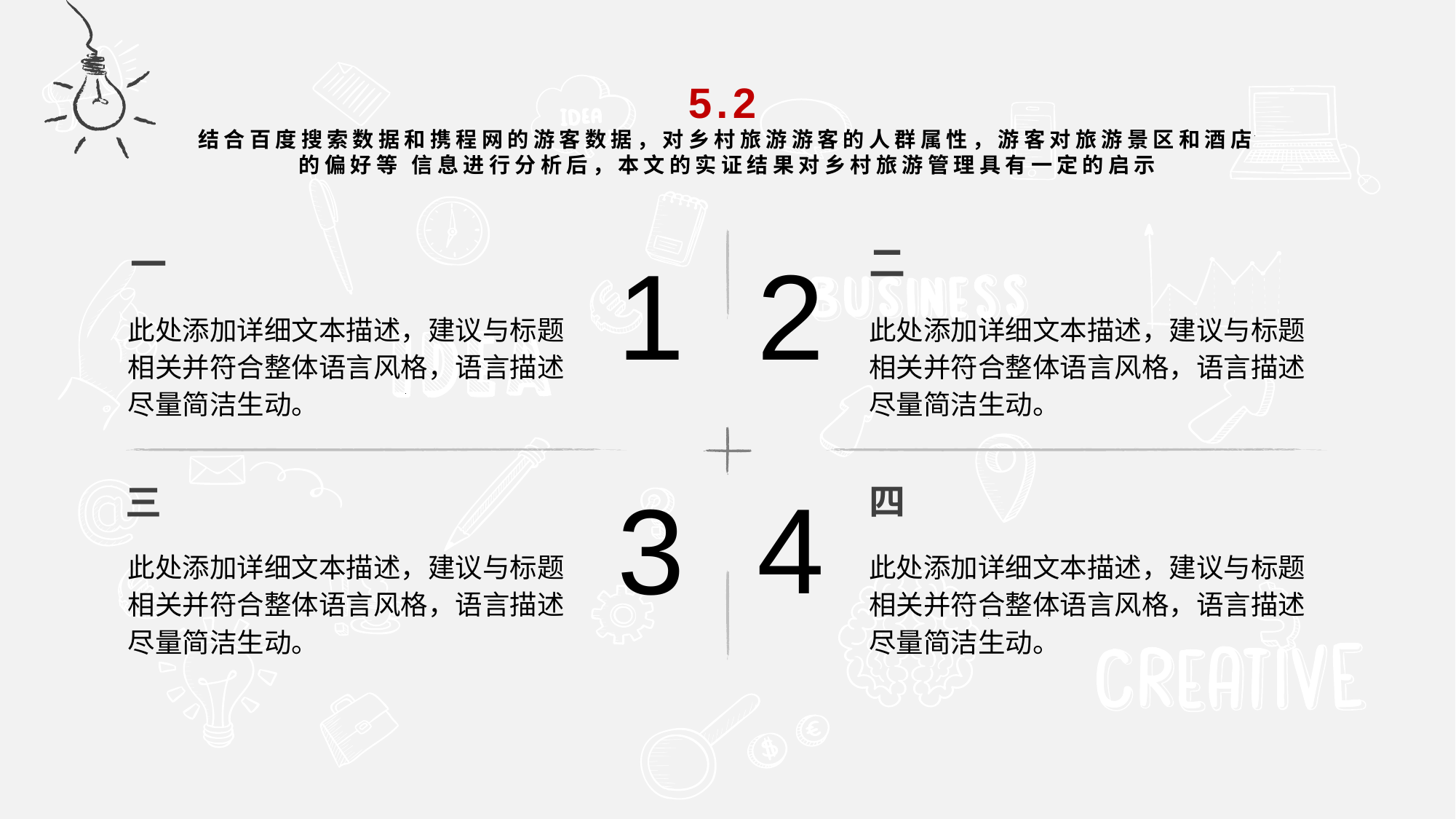

5.2
结合百度搜索数据和携程网的游客数据，对乡村旅游游客的人群属性，游客对旅游景区和酒店的偏好等 信息进行分析后，本文的实证结果对乡村旅游管理具有一定的启示
二
此处添加详细文本描述，建议与标题相关并符合整体语言风格，语言描述尽量简洁生动。

一
此处添加详细文本描述，建议与标题相关并符合整体语言风格，语言描述尽量简洁生动。
1
2
4
四
此处添加详细文本描述，建议与标题相关并符合整体语言风格，语言描述尽量简洁生动。
3
三
此处添加详细文本描述，建议与标题相关并符合整体语言风格，语言描述尽量简洁生动。